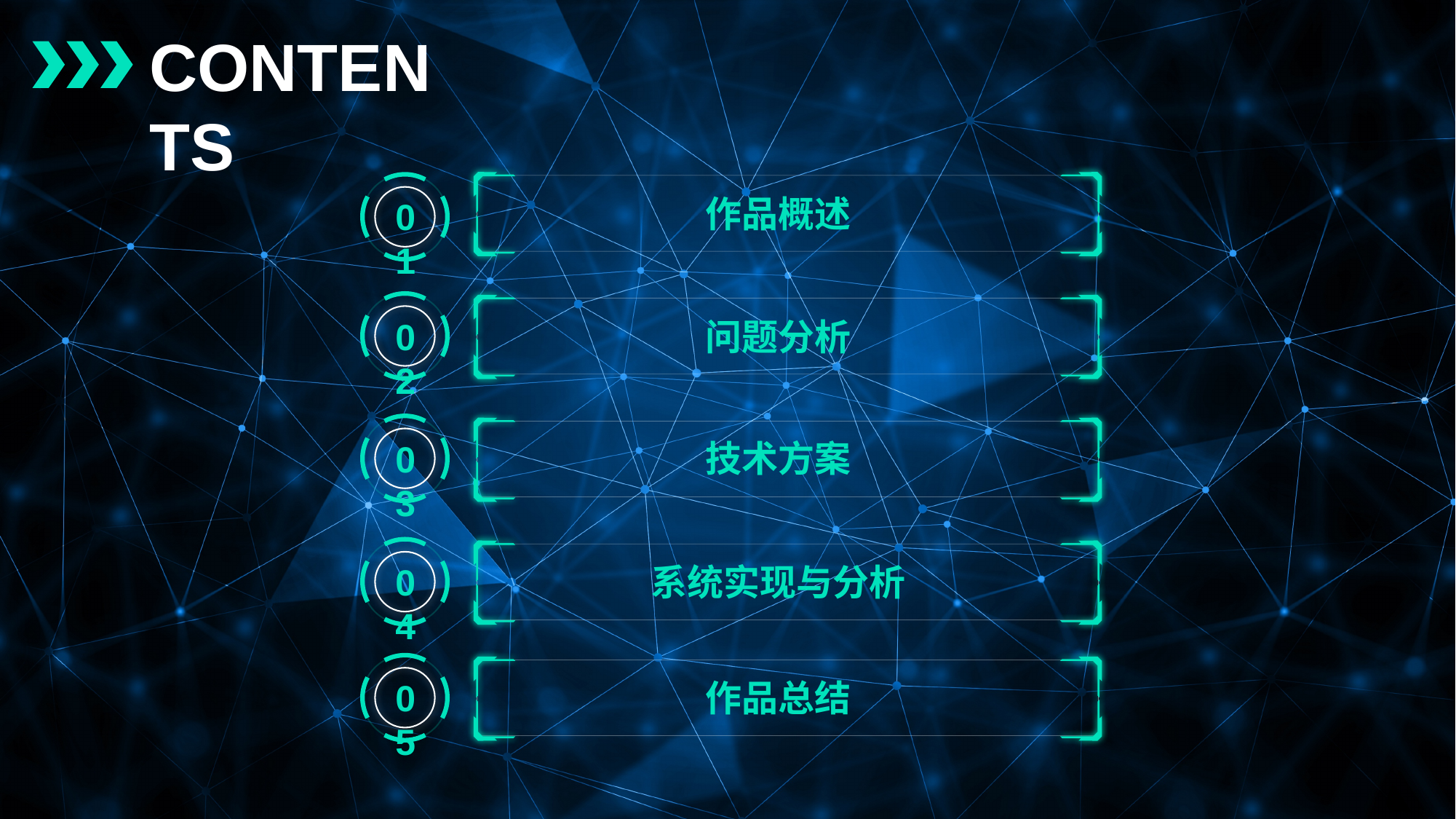

CONTENTS

作品概述
01

问题分析
02

技术方案
03

系统实现与分析
04

作品总结
05